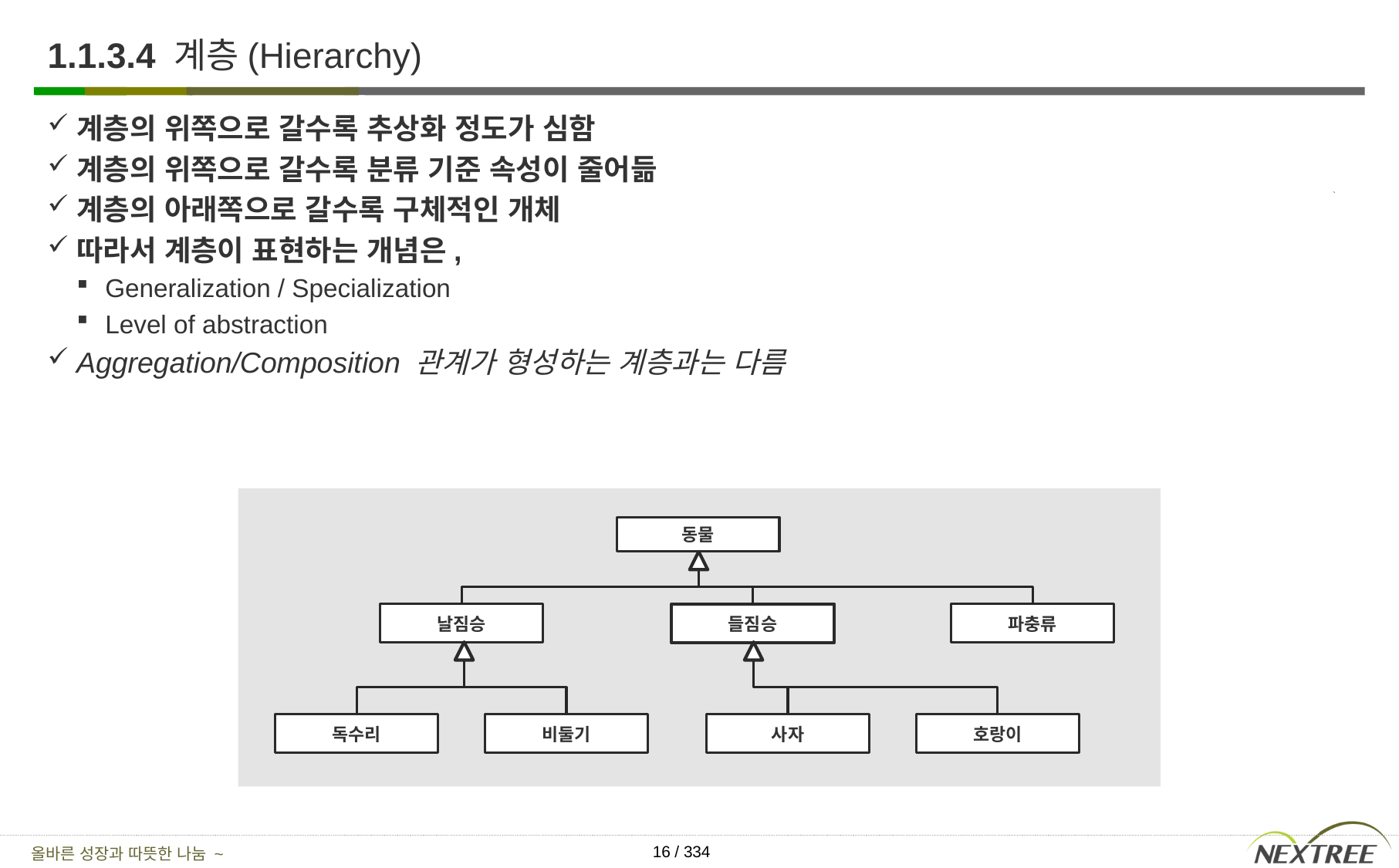

# 1.1.3.4 계층(Hierarchy)
계층의 위쪽으로 갈수록 추상화 정도가 심함
계층의 위쪽으로 갈수록 분류 기준 속성이 줄어듦
계층의 아래쪽으로 갈수록 구체적인 개체
따라서 계층이 표현하는 개념은,
Generalization / Specialization
Level of abstraction
Aggregation/Composition 관계가 형성하는 계층과는 다름

동물

날짐승
들짐승
파충류

독수리
비둘기
사자
호랑이